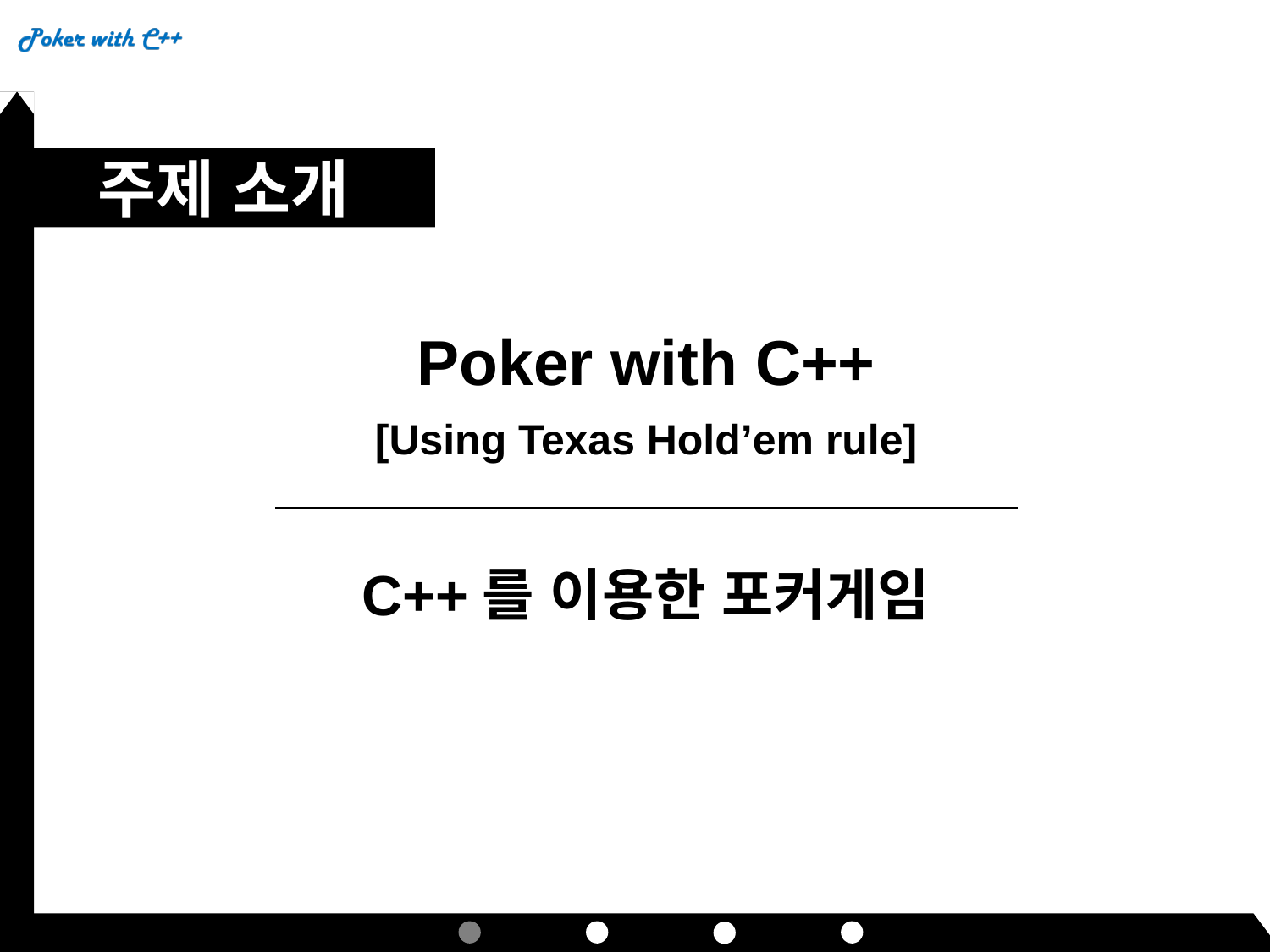

주제 소개
Poker with C++

[Using Texas Hold’em rule]
C++를 이용한 포커게임